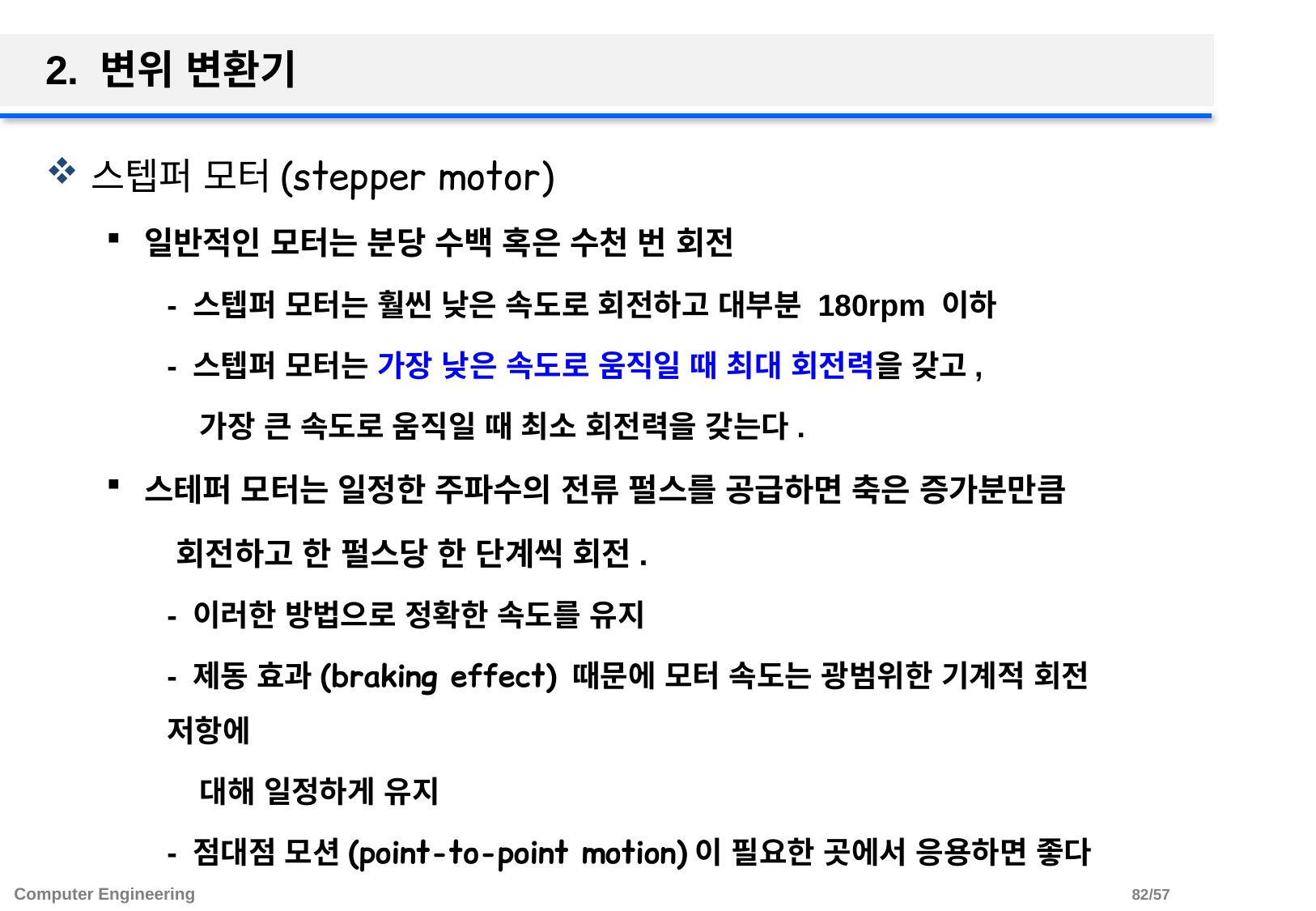

# 2. 변위 변환기
스텝퍼 모터(stepper motor)
일반적인 모터는 분당 수백 혹은 수천 번 회전
- 스텝퍼 모터는 훨씬 낮은 속도로 회전하고 대부분 180rpm 이하
- 스텝퍼 모터는 가장 낮은 속도로 움직일 때 최대 회전력을 갖고,
   가장 큰 속도로 움직일 때 최소 회전력을 갖는다.
스테퍼 모터는 일정한 주파수의 전류 펄스를 공급하면 축은 증가분만큼
       회전하고 한 펄스당 한 단계씩 회전.
- 이러한 방법으로 정확한 속도를 유지
- 제동 효과(braking effect) 때문에 모터 속도는 광범위한 기계적 회전 저항에
   대해 일정하게 유지
- 점대점 모션(point-to-point motion)이 필요한 곳에서 응용하면 좋다